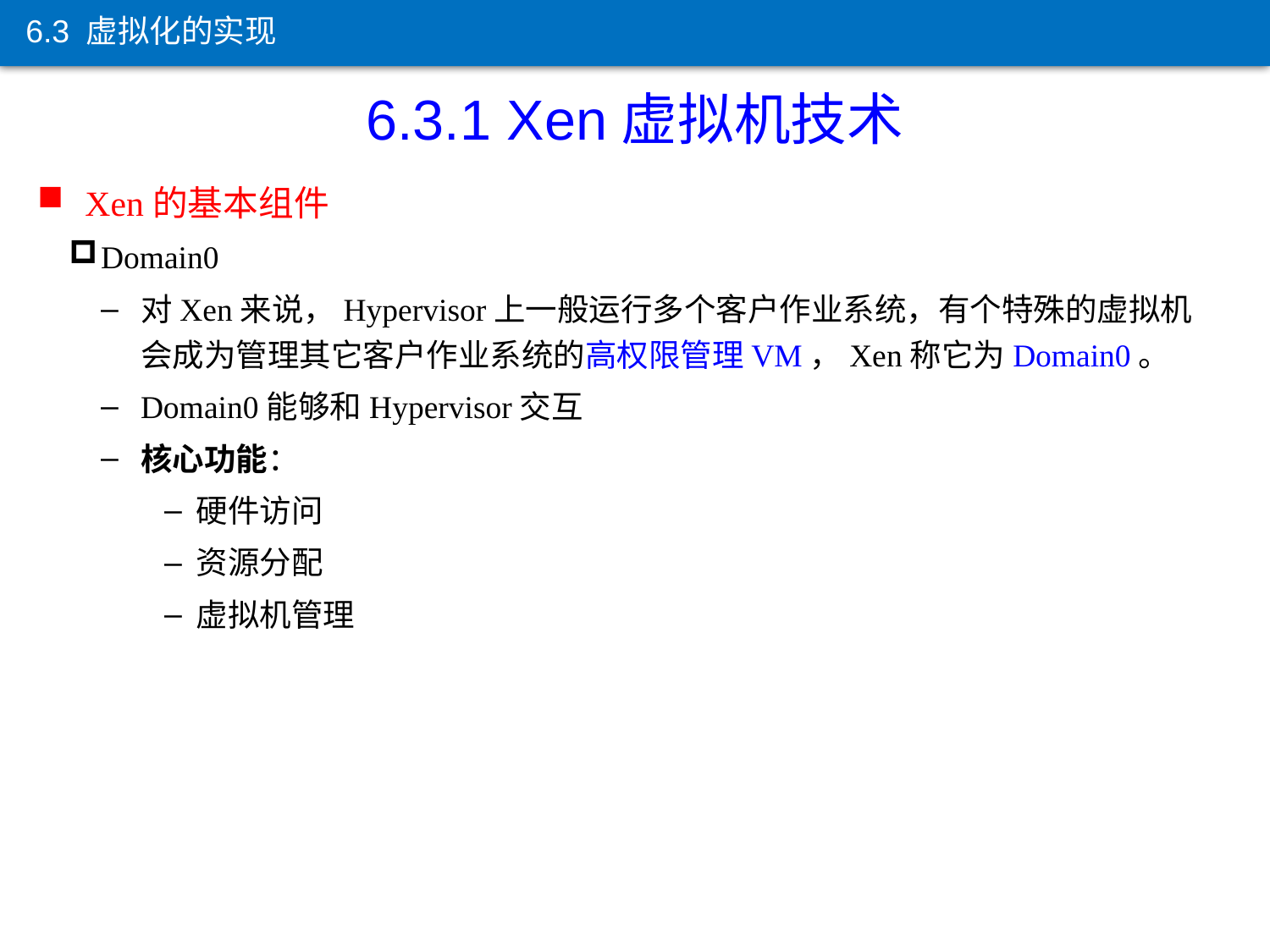

6.3 虚拟化的实现
6.3.1 Xen虚拟机技术
Xen的基本组件
Domain0
对Xen来说，Hypervisor上一般运行多个客户作业系统，有个特殊的虚拟机会成为管理其它客户作业系统的高权限管理VM，Xen称它为Domain0。
Domain0能够和Hypervisor交互
核心功能：
硬件访问
资源分配
虚拟机管理
21